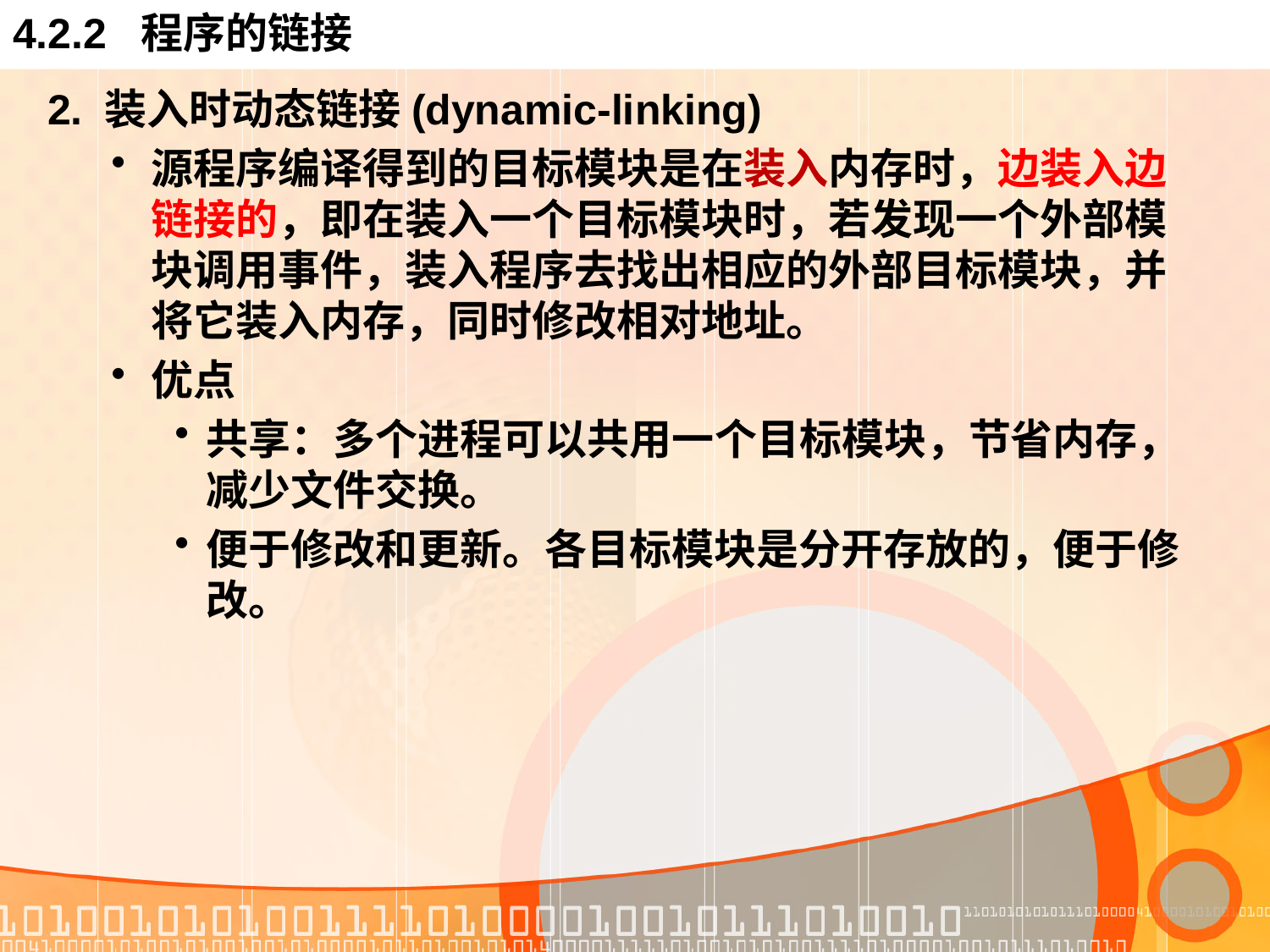

# 4.2.2  程序的链接
2. 装入时动态链接(dynamic-linking)
源程序编译得到的目标模块是在装入内存时，边装入边链接的，即在装入一个目标模块时，若发现一个外部模块调用事件，装入程序去找出相应的外部目标模块，并将它装入内存，同时修改相对地址。
优点
共享：多个进程可以共用一个目标模块，节省内存，减少文件交换。
便于修改和更新。各目标模块是分开存放的，便于修改。